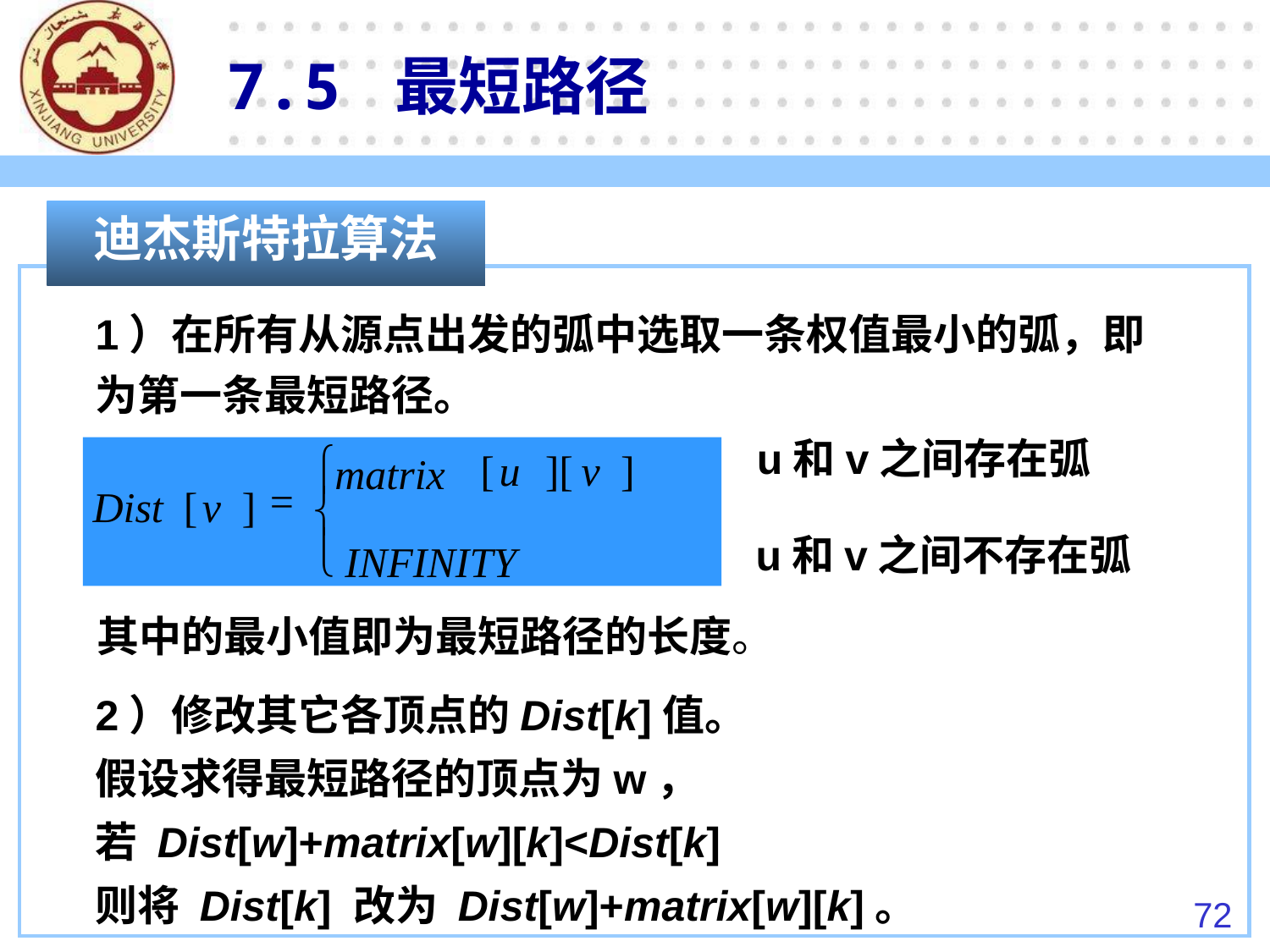

7.5 最短路径
迪杰斯特拉算法

1）在所有从源点出发的弧中选取一条权值最小的弧，即为第一条最短路径。
u和v之间存在弧

[
u
][
v
]
matrix

=
Dist
[
v
]

INFINITY
u和v之间不存在弧
其中的最小值即为最短路径的长度。
2）修改其它各顶点的Dist[k]值。
假设求得最短路径的顶点为w，
若 Dist[w]+matrix[w][k]<Dist[k]
则将 Dist[k] 改为 Dist[w]+matrix[w][k]。
72